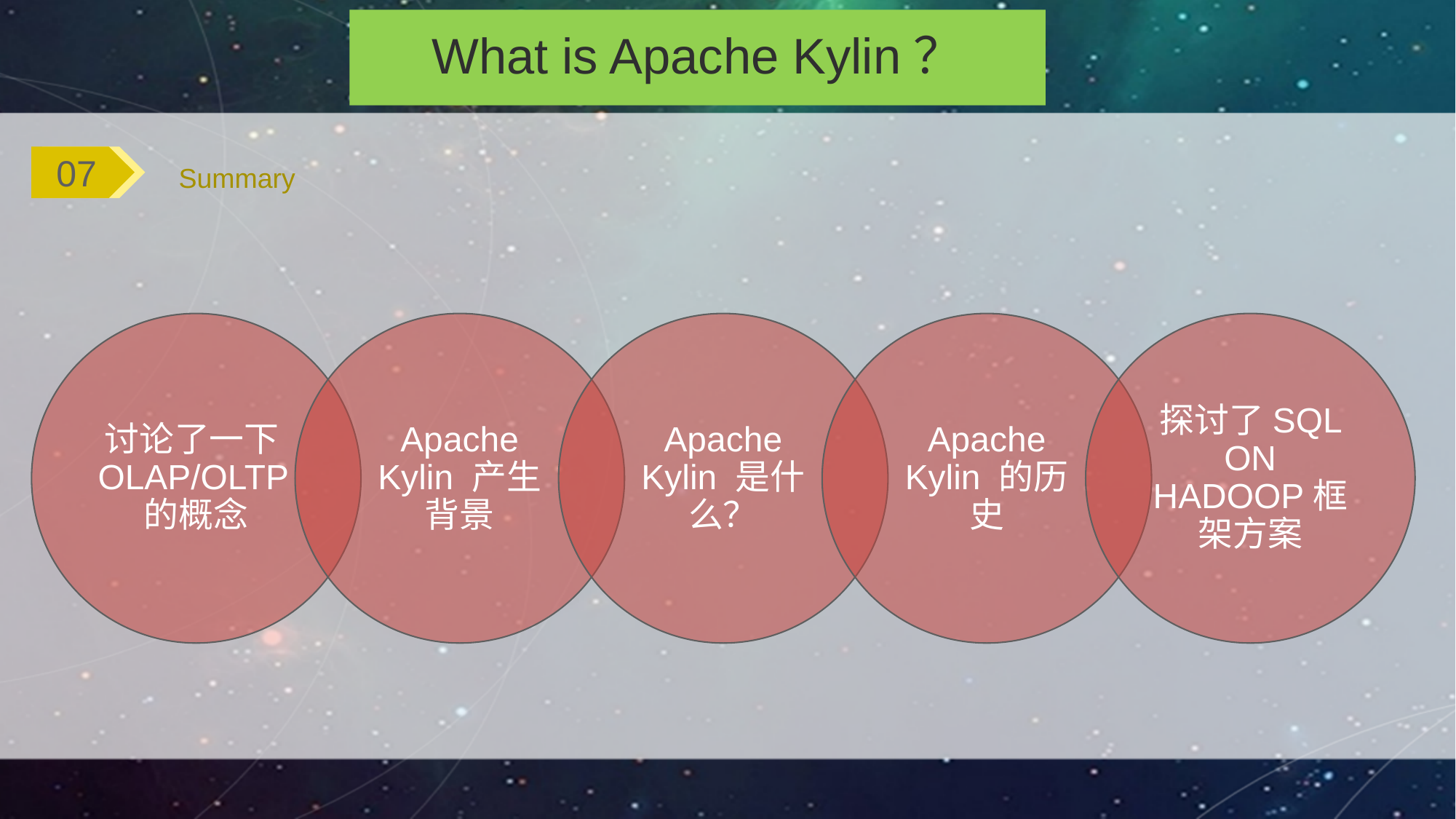

What is Apache Kylin？
Summary
07

讨论了一下OLAP/OLTP的概念
Apache Kylin 产生背景
Apache Kylin 是什么？
Apache Kylin 的历史
探讨了SQL ON HADOOP框架方案